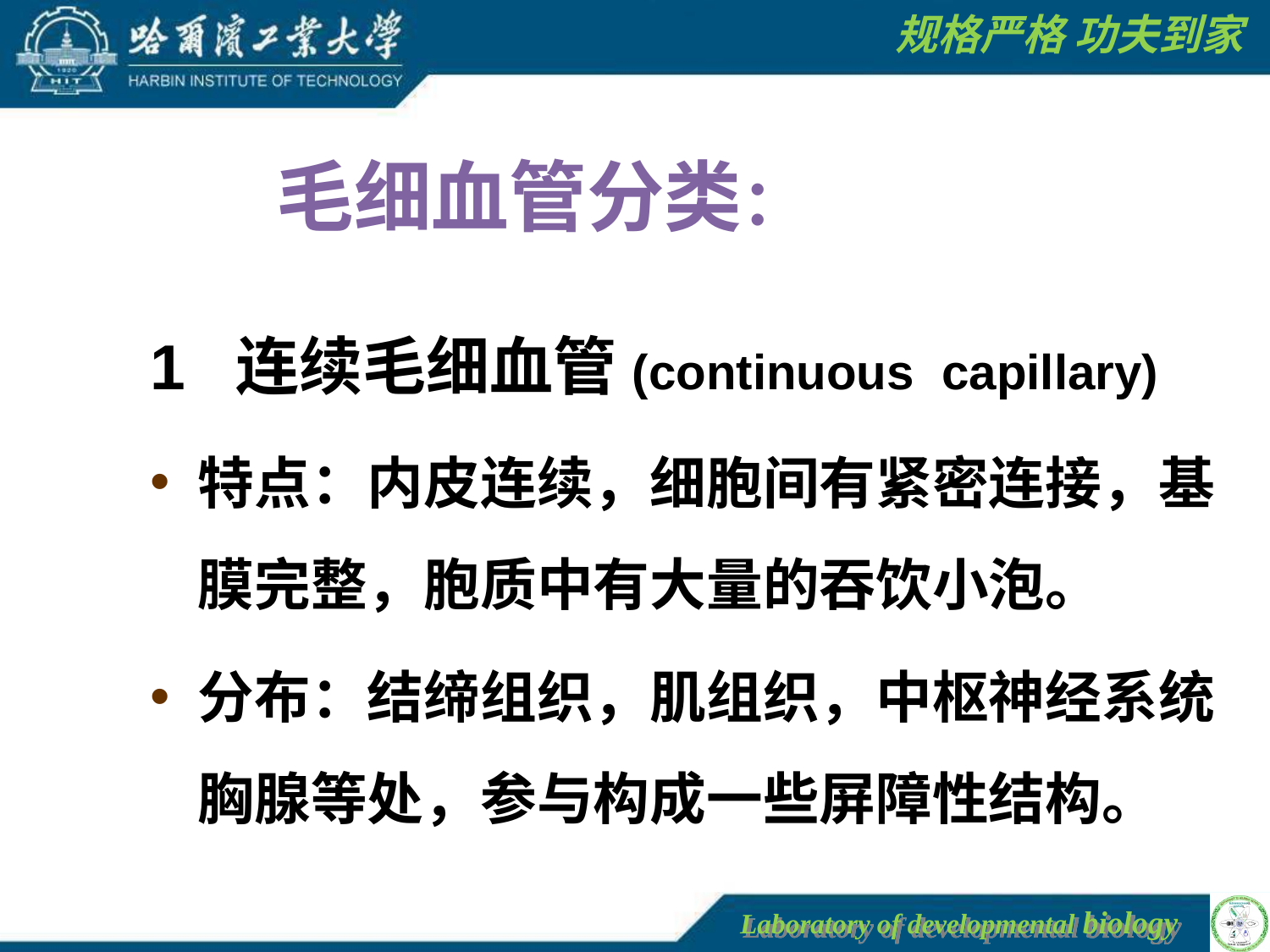

毛细血管分类：
1  连续毛细血管(continuous  capillary)
特点：内皮连续，细胞间有紧密连接，基膜完整，胞质中有大量的吞饮小泡。
分布：结缔组织，肌组织，中枢神经系统胸腺等处，参与构成一些屏障性结构。